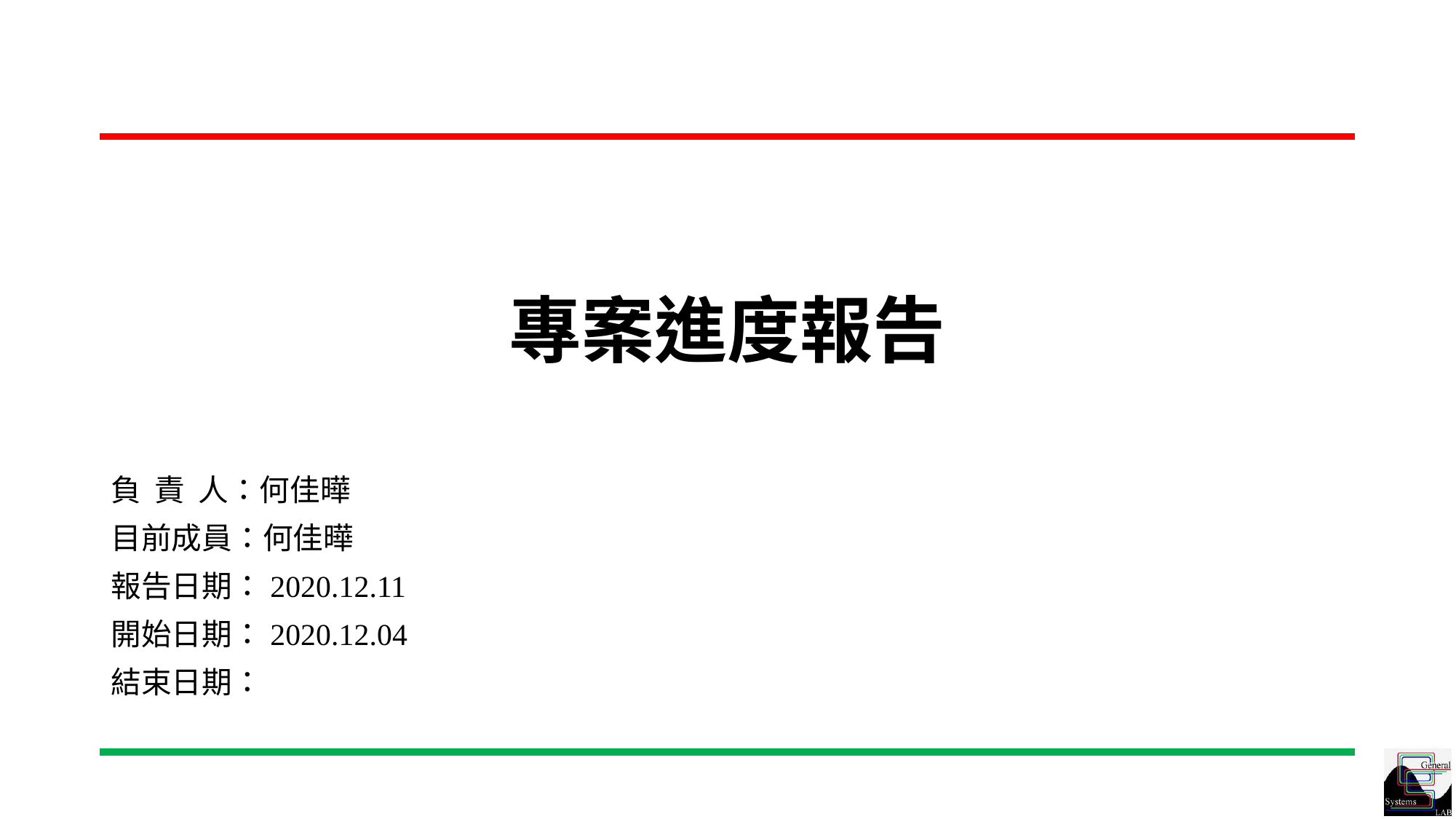

# 專案進度報告
負  責  人：何佳曄
目前成員：何佳曄
報告日期：2020.12.11
開始日期：2020.12.04
結束日期：